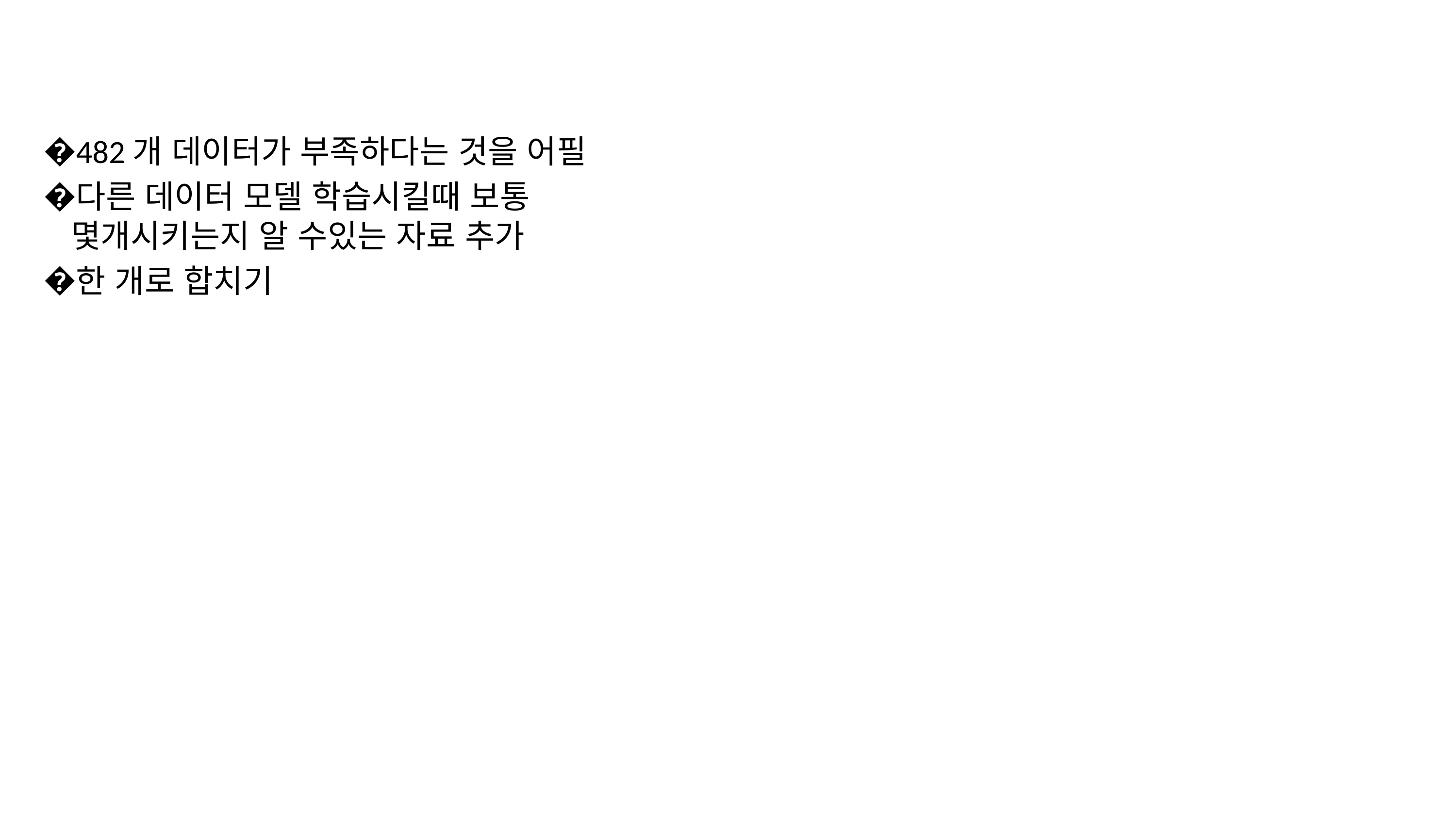

#
482개 데이터가 부족하다는 것을 어필
다른 데이터 모델 학습시킬때 보통 몇개시키는지 알 수있는 자료 추가
한 개로 합치기